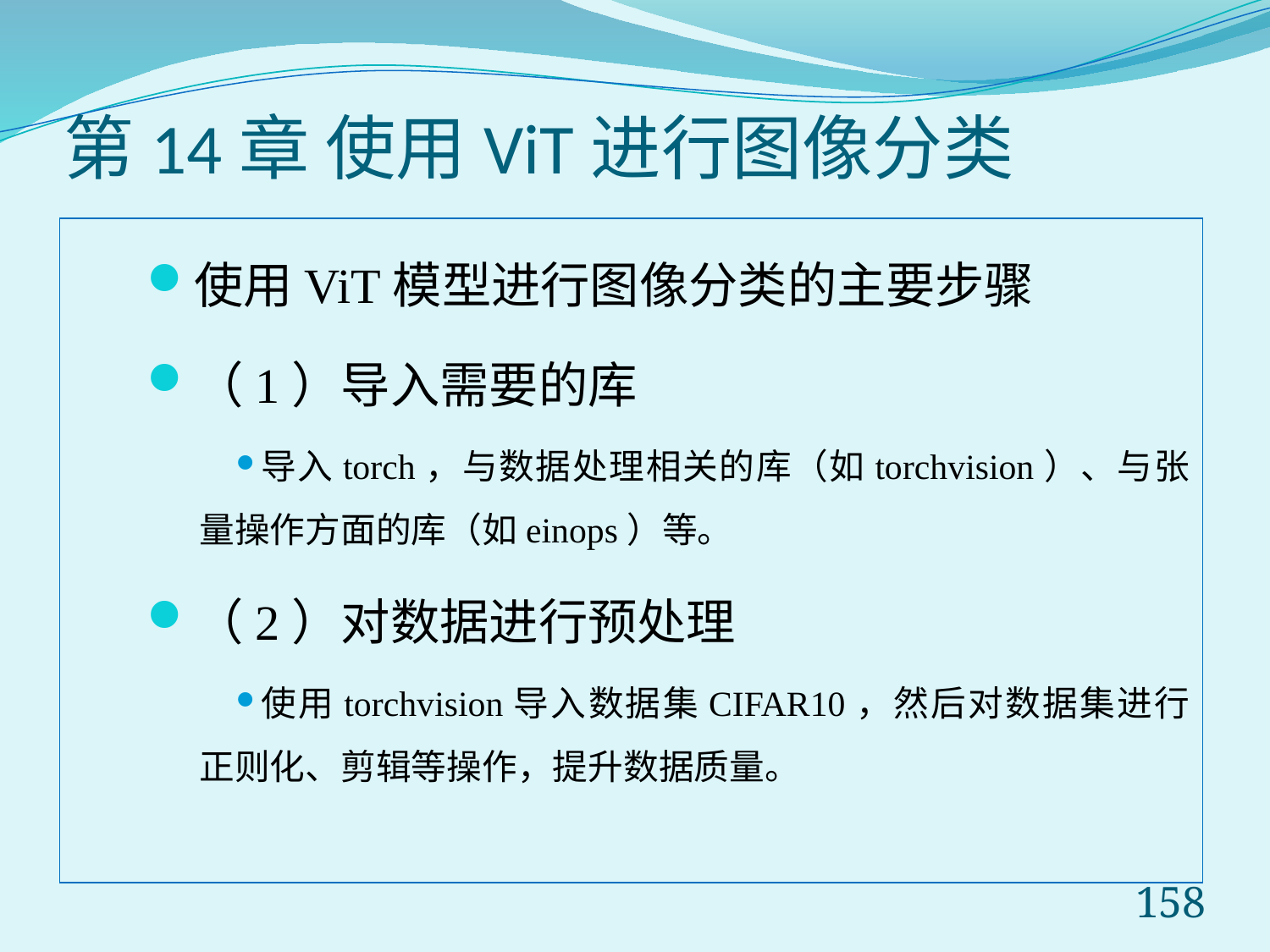

# 第14章 使用ViT进行图像分类
使用ViT模型进行图像分类的主要步骤
（1）导入需要的库
导入torch，与数据处理相关的库（如torchvision）、与张量操作方面的库（如einops）等。
（2）对数据进行预处理
使用torchvision导入数据集CIFAR10，然后对数据集进行正则化、剪辑等操作，提升数据质量。

158